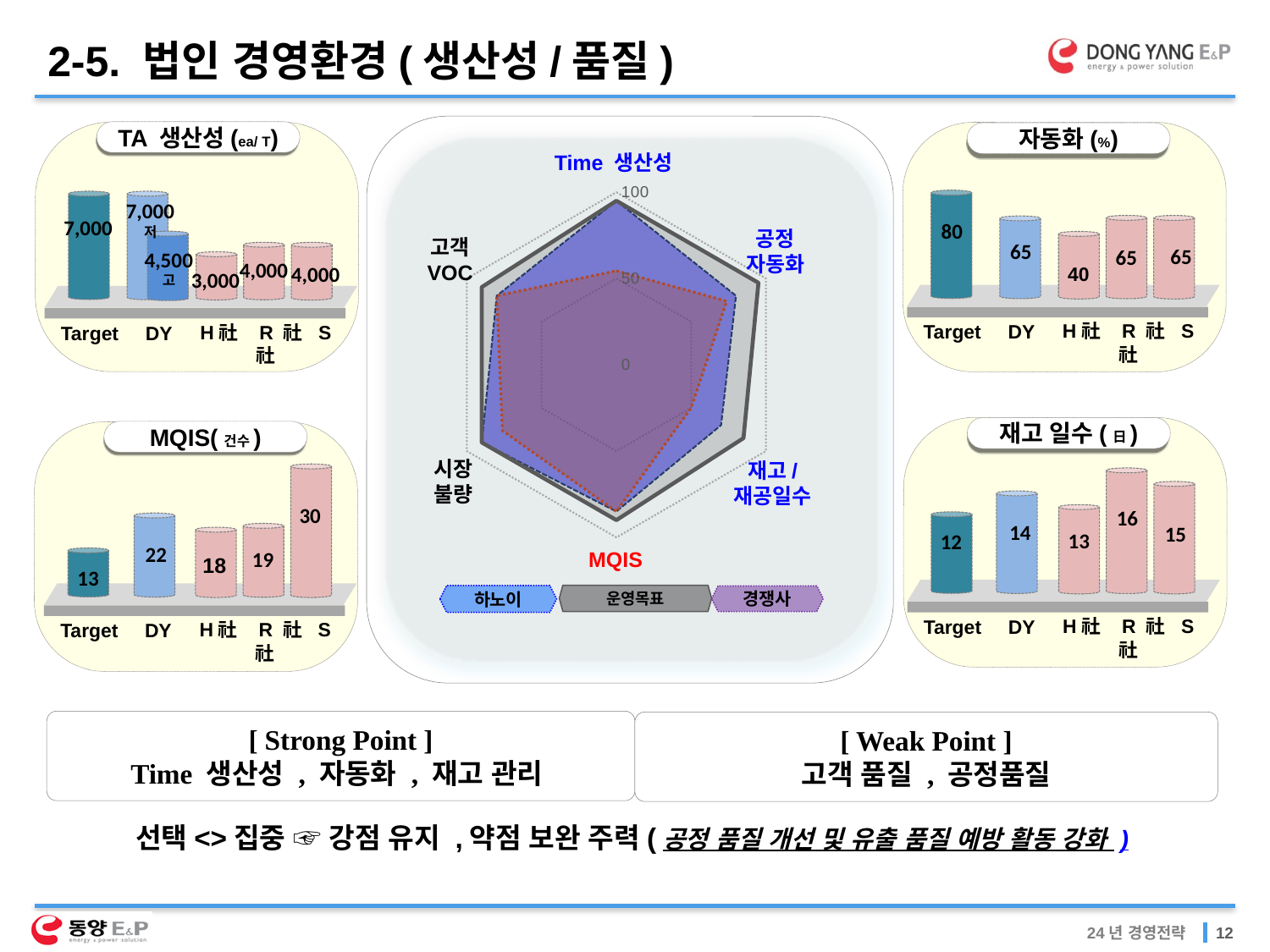

2-5. 법인 경영환경(생산성/품질)

### Chart

| Category | Target | 경쟁사 평균 | 하노이법인 |
|---|---|---|---|
| Time 생산성 | 95.0 | 54.48717948717948 | 95.0 |
| 자동화 | 95.0 | 73.75 | 80.0 |
| 자재 재고일수 | 85.0 | 50.0 | 70.0 |
| MQIS | 90.0 | 85.0 | 85.0 |
| 시장불량 | 90.0 | 76.25 | 90.0 |
| VOC | 90.0 | 80.0 | 80.0 |
Time 생산성
공정
자동화
고객
VOC
시장
불량
재고/
재공일수
MQIS
운영목표
하노이
경쟁사
TA 생산성(ea/ T)

7,000
저
7,000

4,500
고

4,000

4,000
3,000

H社   R 社  S 社
Target
DY

자동화(%)

80

65
65
65
40

H社   R 社  S 社
Target
DY

재고 일수(日)

16

14
15
13
12

H社   R 社  S 社
Target
DY
MQIS(건수)

30

22
19
18

13

H社   R 社  S 社
Target
DY

선택<>집중 ☞ 강점 유지 ,약점 보완 주력(공정 품질 개선 및 유출 품질 예방 활동 강화 )
[ Strong Point ]
Time 생산성 , 자동화 , 재고 관리
[ Weak Point ]
고객 품질 , 공정품질